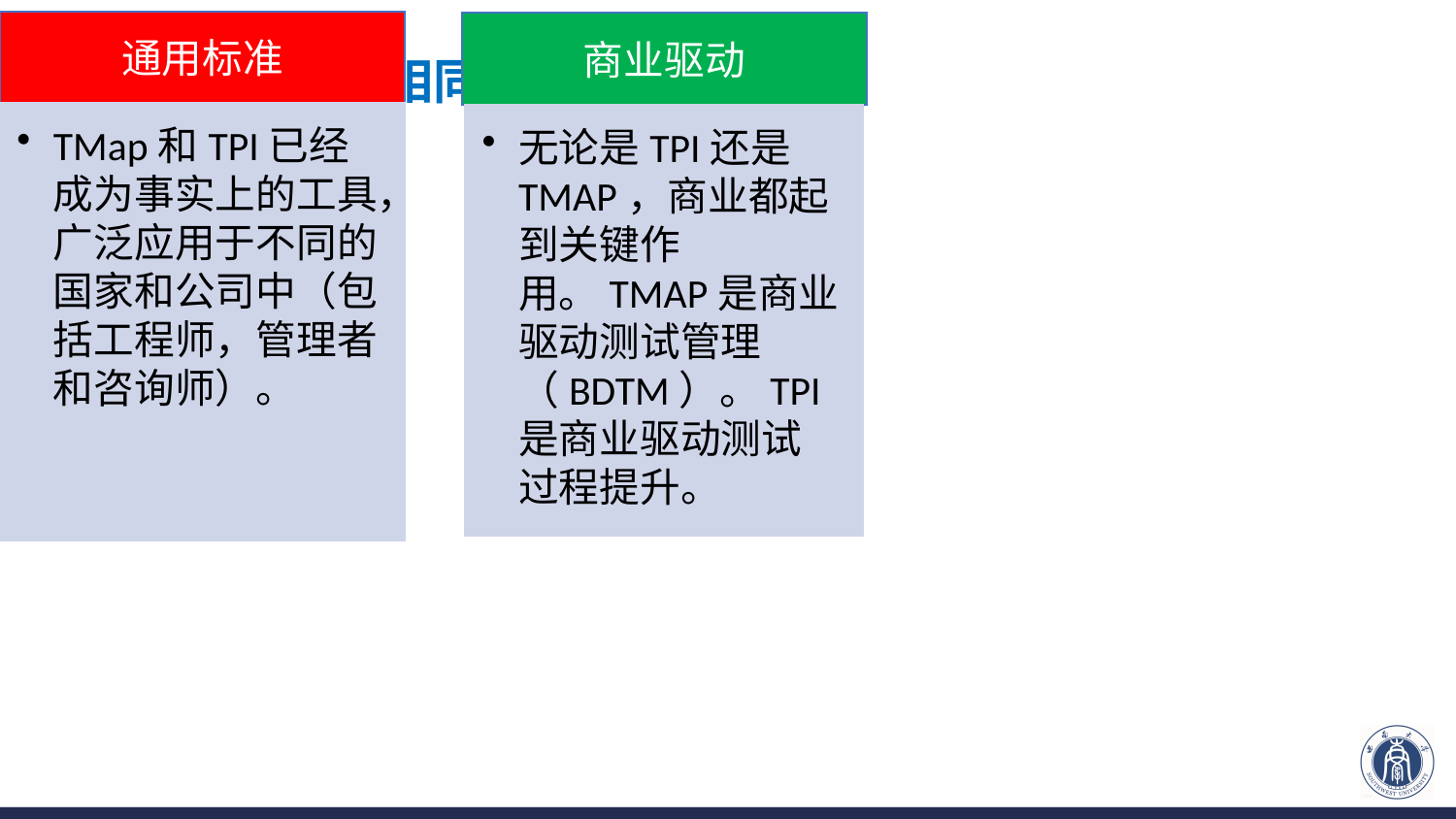

# TMap和TPI相同点
通用标准
TMap和TPI已经成为事实上的工具，广泛应用于不同的国家和公司中（包括工程师，管理者和咨询师）。
商业驱动
无论是TPI还是TMAP，商业都起到关键作用。TMAP是商业驱动测试管理（BDTM）。TPI是商业驱动测试过程提升。